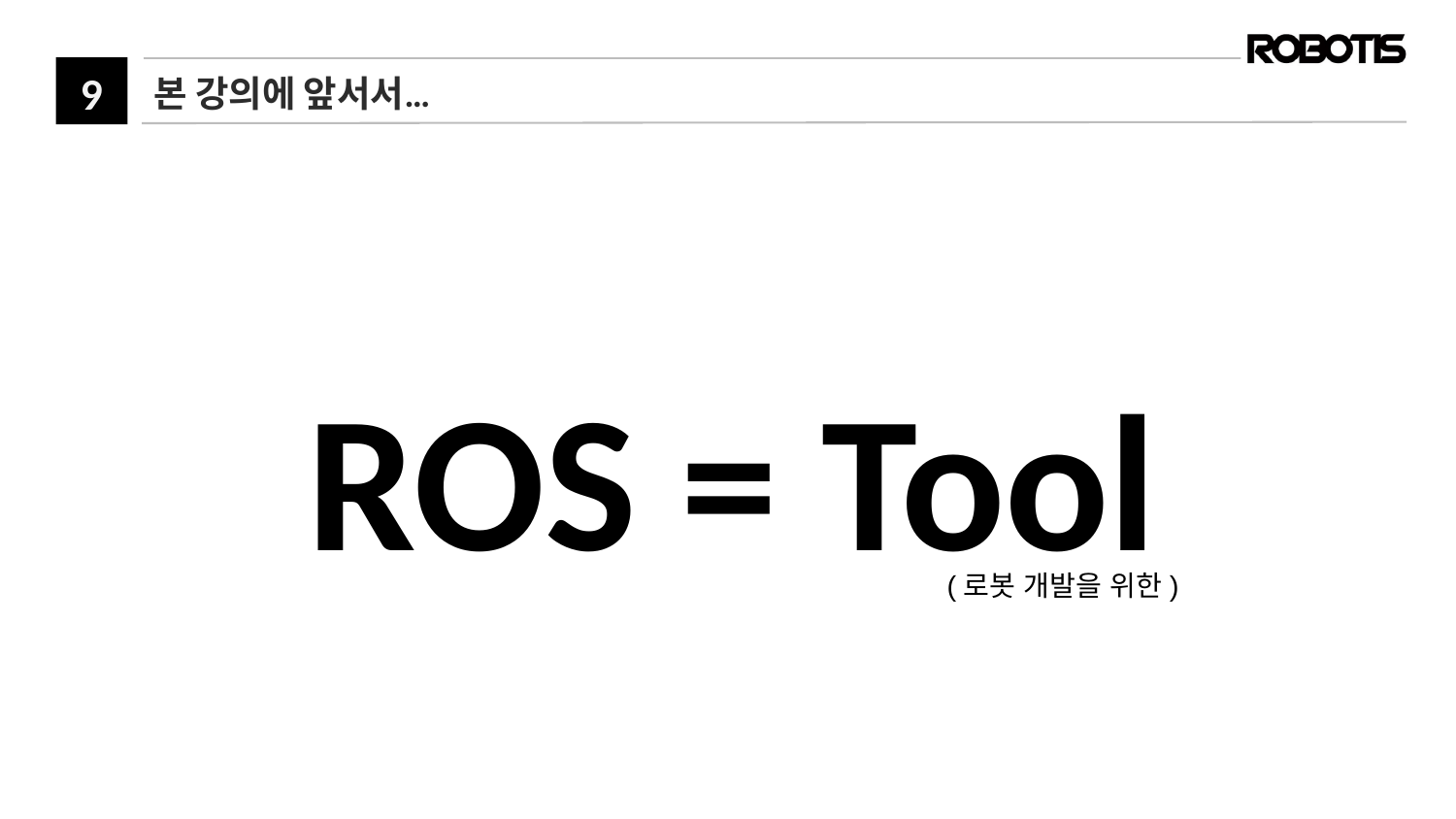

# 본 강의에 앞서서…
ROS = Tool
(로봇 개발을 위한)